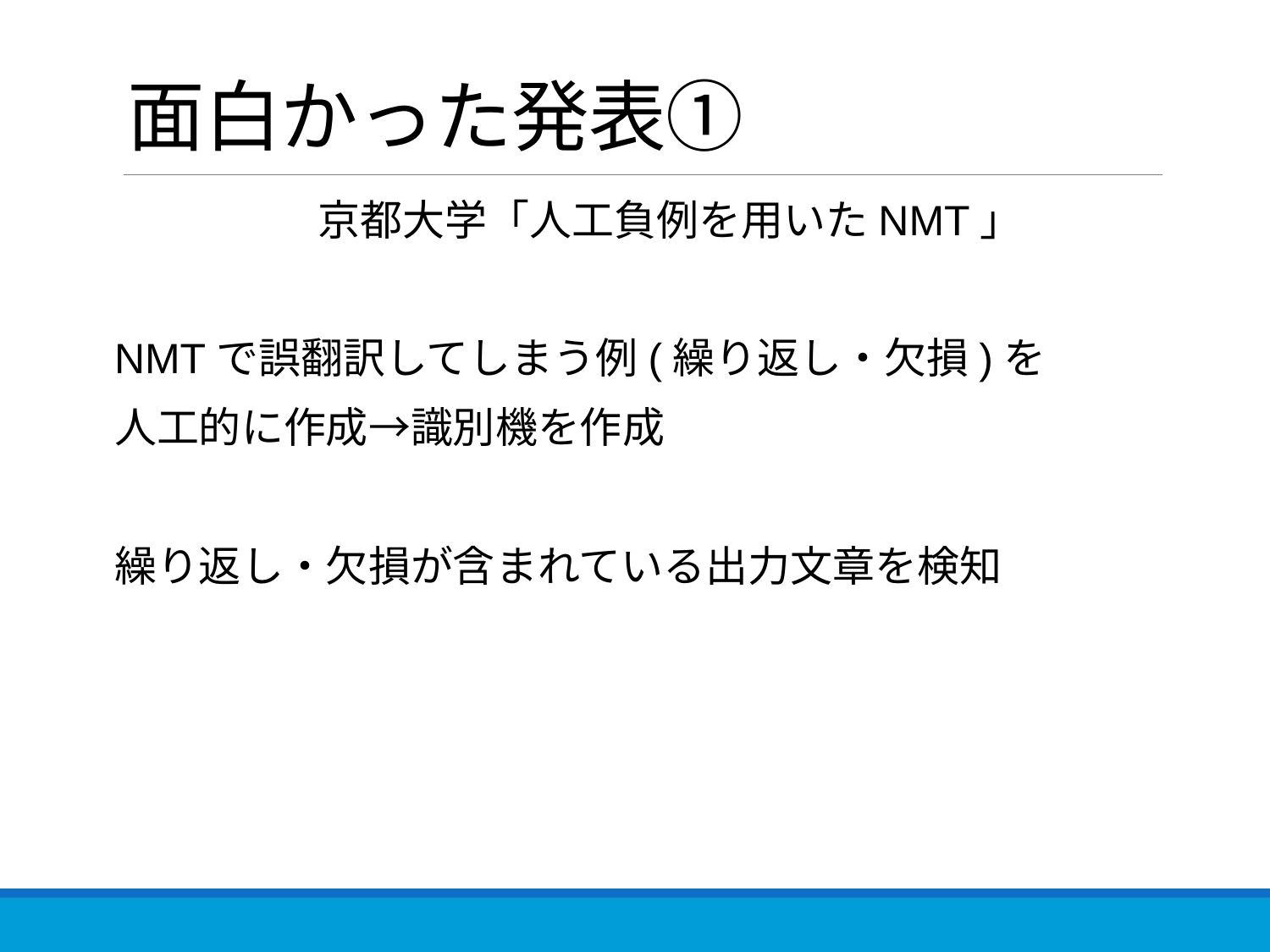

# 面白かった発表①
京都大学「人工負例を用いたNMT」

NMTで誤翻訳してしまう例(繰り返し・欠損)を
人工的に作成→識別機を作成

繰り返し・欠損が含まれている出力文章を検知